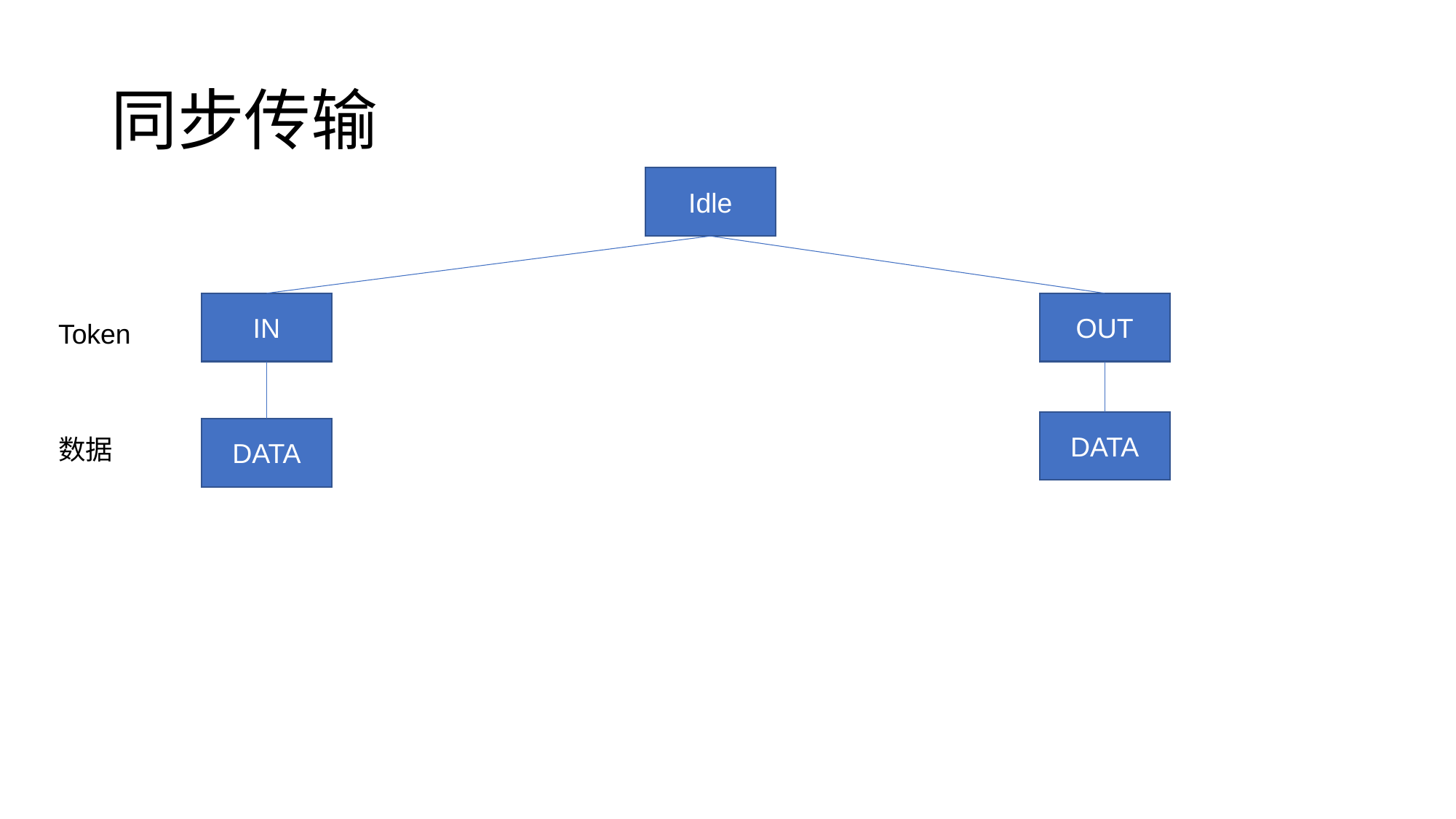

# 同步传输
Idle
IN
OUT
Token
DATA
DATA
数据